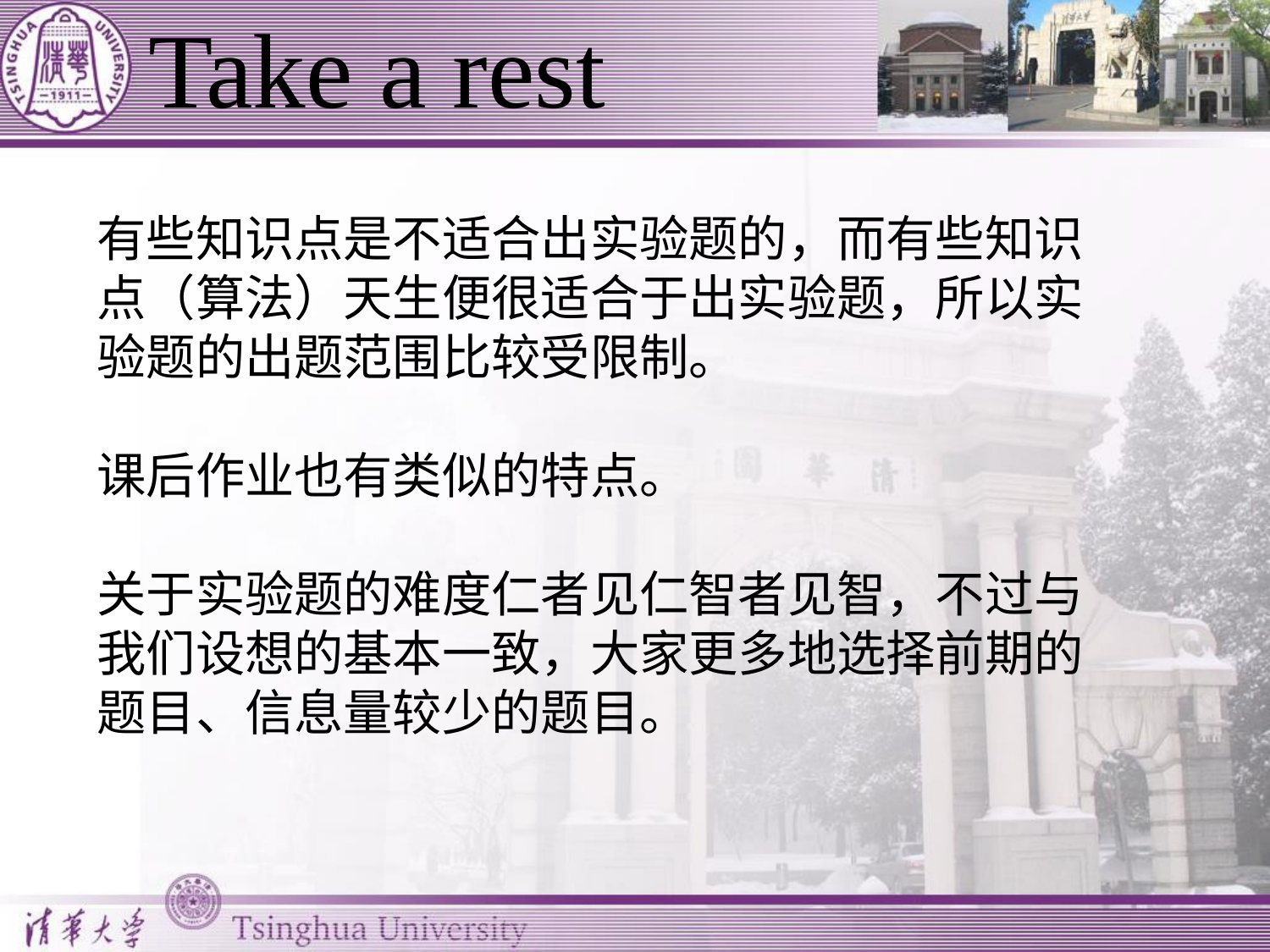

# Take a rest
有些知识点是不适合出实验题的，而有些知识点（算法）天生便很适合于出实验题，所以实验题的出题范围比较受限制。

课后作业也有类似的特点。

关于实验题的难度仁者见仁智者见智，不过与我们设想的基本一致，大家更多地选择前期的题目、信息量较少的题目。